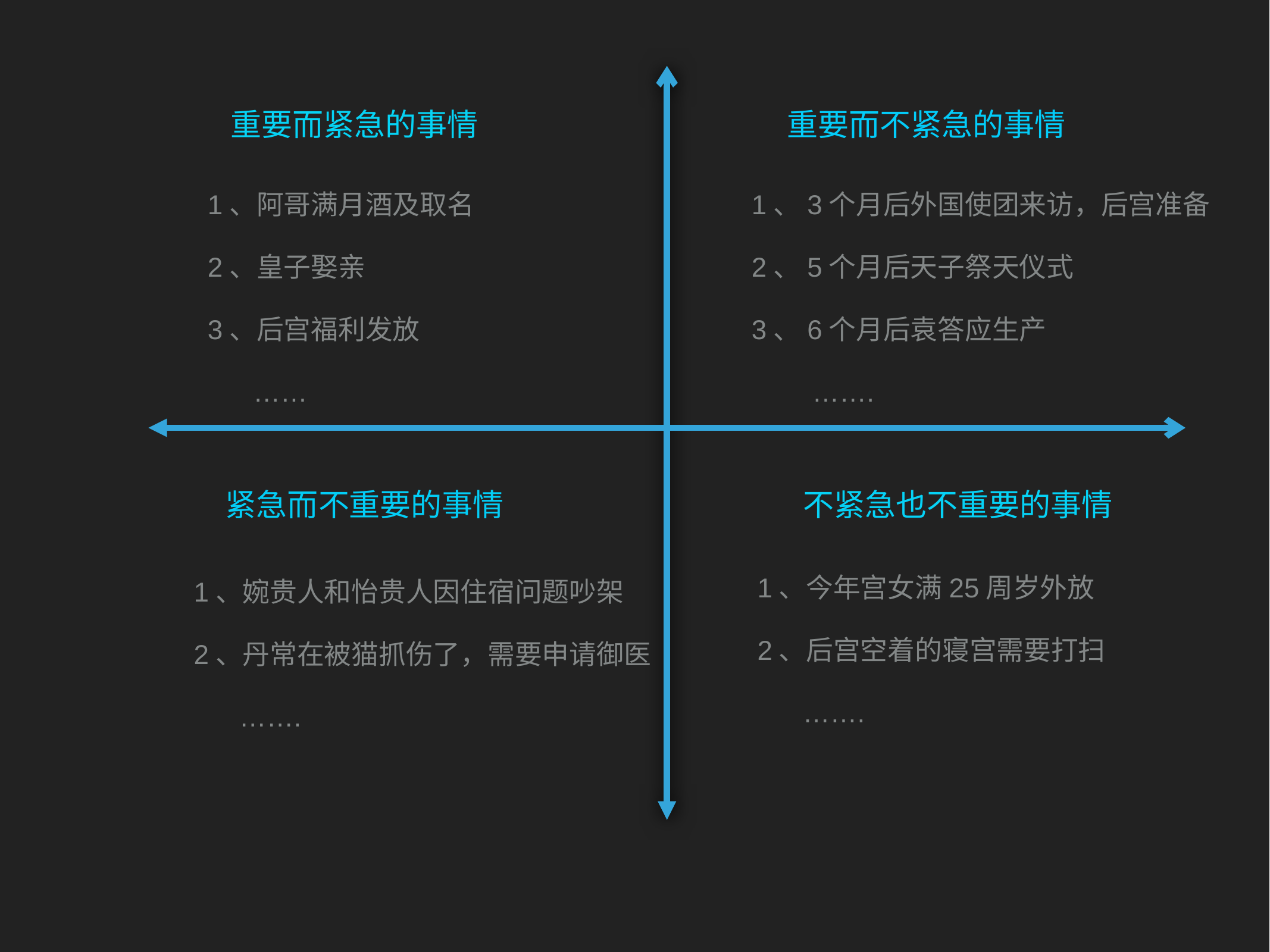

重要而紧急的事情
重要而不紧急的事情
1、阿哥满月酒及取名
2、皇子娶亲
3、后宫福利发放
      ……
1、3个月后外国使团来访，后宫准备
2、5个月后天子祭天仪式
3、6个月后袁答应生产
        …….

紧急而不重要的事情
不紧急也不重要的事情
1、今年宫女满25周岁外放
2、后宫空着的寝宫需要打扫
      …….
1、婉贵人和怡贵人因住宿问题吵架
2、丹常在被猫抓伤了，需要申请御医
      …….